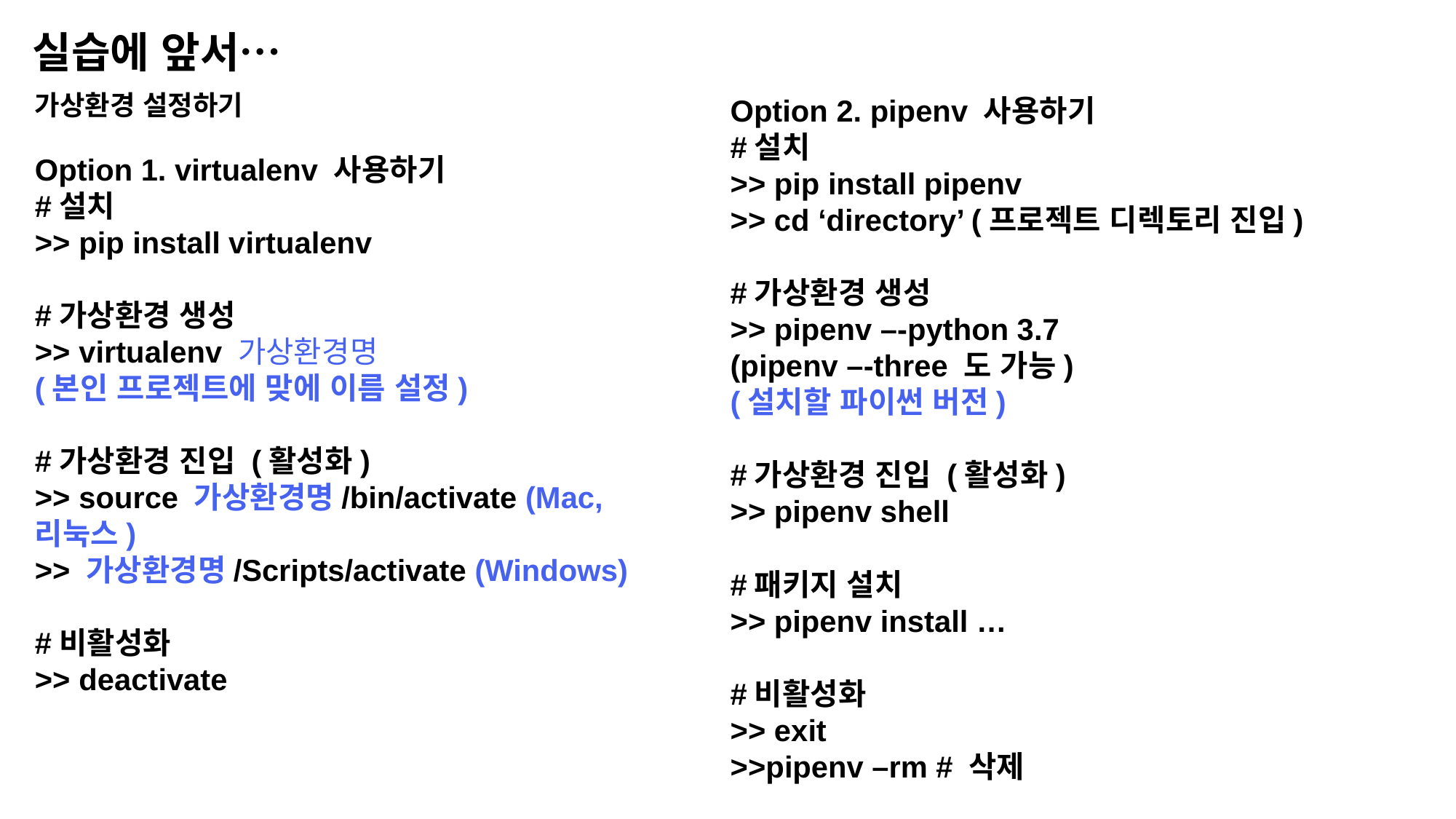

실습에 앞서…
가상환경 설정하기
Option 2. pipenv 사용하기
#설치
>> pip install pipenv
>> cd ‘directory’ (프로젝트 디렉토리 진입)

#가상환경 생성
>> pipenv –-python 3.7
(pipenv –-three 도 가능)
(설치할 파이썬 버전)

#가상환경 진입 (활성화)
>> pipenv shell

#패키지 설치
>> pipenv install …

#비활성화
>> exit
>>pipenv –rm # 삭제
Option 1. virtualenv 사용하기
#설치
>> pip install virtualenv

#가상환경 생성
>> virtualenv 가상환경명
(본인 프로젝트에 맞에 이름 설정)

#가상환경 진입 (활성화)
>> source 가상환경명/bin/activate (Mac, 리눅스)
>> 가상환경명/Scripts/activate (Windows)

#비활성화
>> deactivate